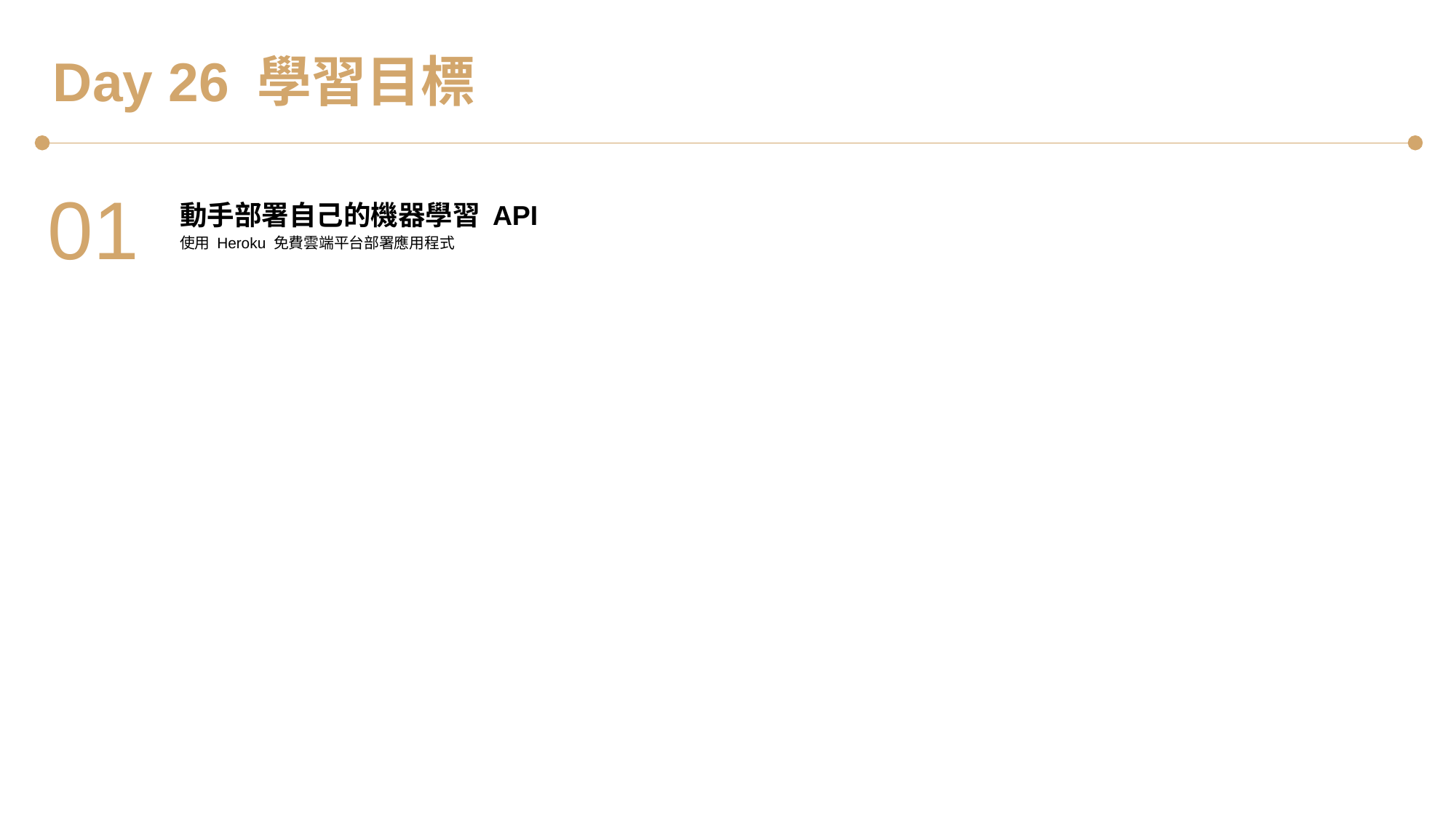

Day 26 學習目標
01
動手部署自己的機器學習 API
使用 Heroku 免費雲端平台部署應用程式